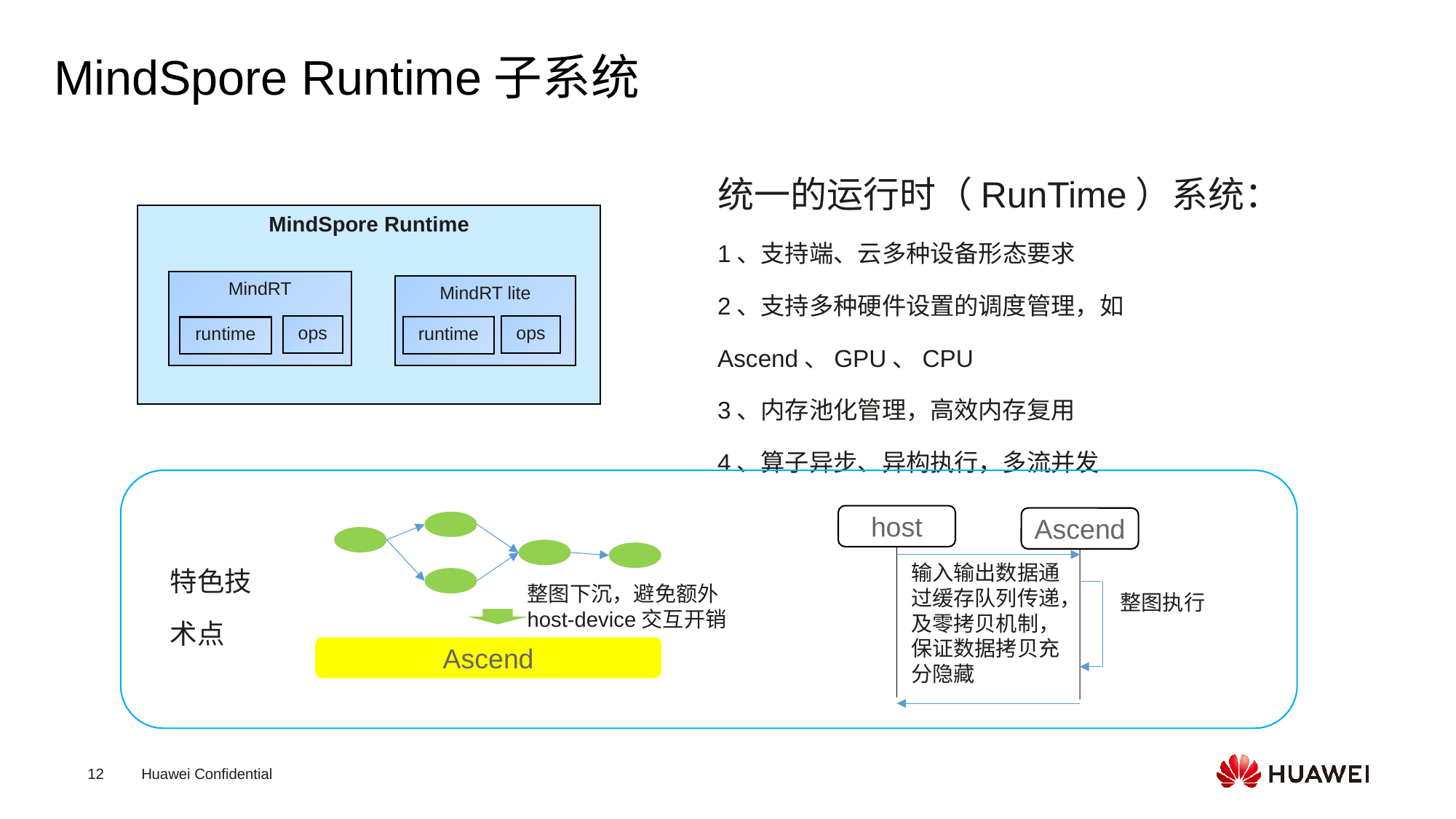

# MindSpore Runtime子系统
统一的运行时（RunTime）系统：
1、支持端、云多种设备形态要求
2、支持多种硬件设置的调度管理，如Ascend、GPU、CPU
3、内存池化管理，高效内存复用
4、算子异步、异构执行，多流并发
MindSpore Runtime
MindRT
MindRT lite
ops
ops
runtime
runtime

host
Ascend

特色技术点

输入输出数据通过缓存队列传递，及零拷贝机制，保证数据拷贝充分隐藏

整图下沉，避免额外host-device交互开销
整图执行

Ascend